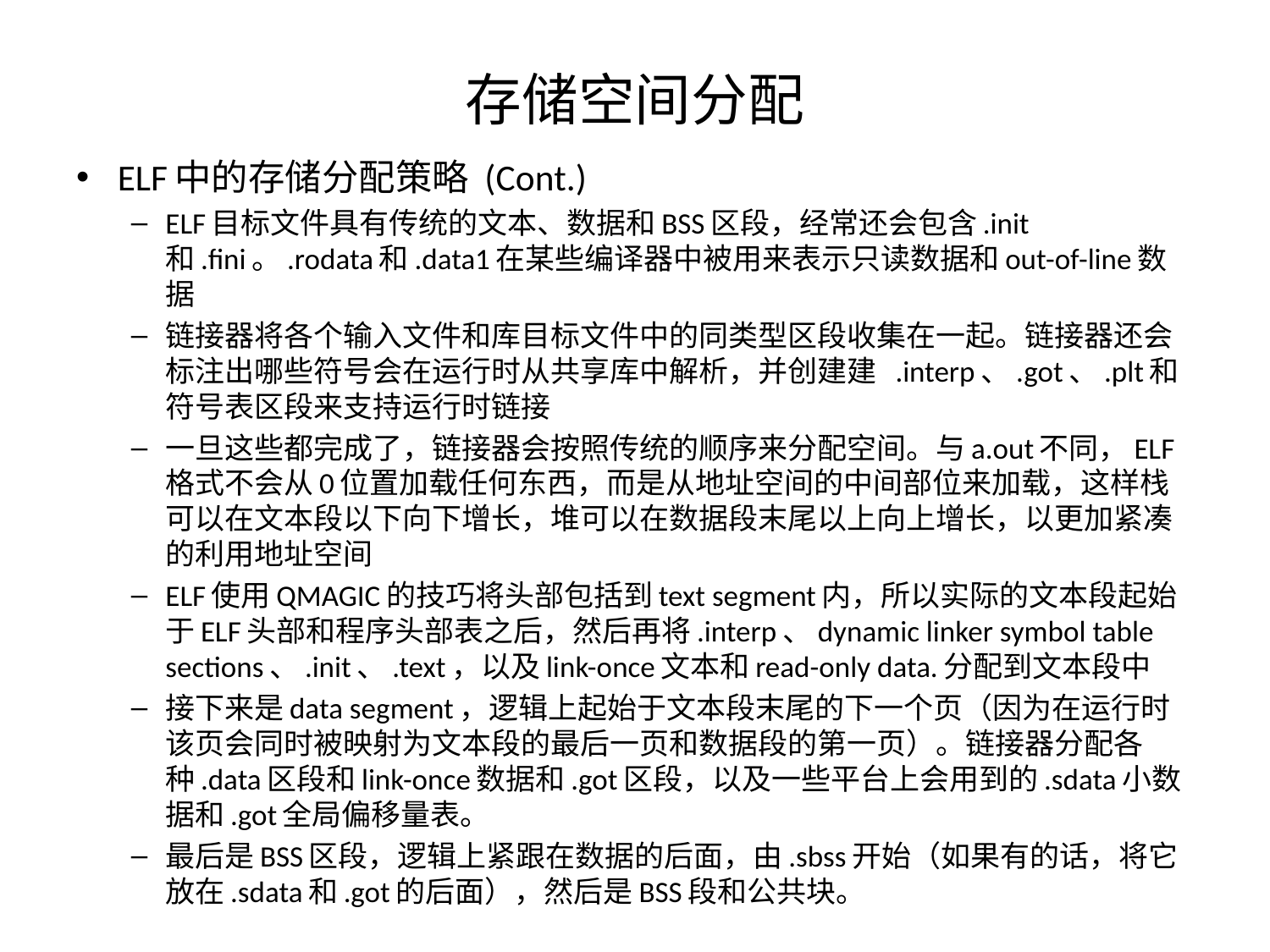

# 存储空间分配
ELF中的存储分配策略 (Cont.)
ELF目标文件具有传统的文本、数据和BSS区段，经常还会包含.init和.fini。.rodata和.data1在某些编译器中被用来表示只读数据和out-of-line数据
链接器将各个输入文件和库目标文件中的同类型区段收集在一起。链接器还会标注出哪些符号会在运行时从共享库中解析，并创建建  .interp、.got、.plt和符号表区段来支持运行时链接
一旦这些都完成了，链接器会按照传统的顺序来分配空间。与a.out不同，ELF格式不会从0位置加载任何东西，而是从地址空间的中间部位来加载，这样栈可以在文本段以下向下增长，堆可以在数据段末尾以上向上增长，以更加紧凑的利用地址空间
ELF使用QMAGIC的技巧将头部包括到text segment内，所以实际的文本段起始于ELF头部和程序头部表之后，然后再将.interp、dynamic linker symbol table sections、.init、.text，以及link-once文本和read-only data.分配到文本段中
接下来是data segment，逻辑上起始于文本段末尾的下一个页（因为在运行时该页会同时被映射为文本段的最后一页和数据段的第一页）。链接器分配各种.data区段和link-once数据和.got区段，以及一些平台上会用到的.sdata小数据和.got全局偏移量表。
最后是BSS区段，逻辑上紧跟在数据的后面，由.sbss开始（如果有的话，将它放在.sdata和.got的后面），然后是BSS段和公共块。